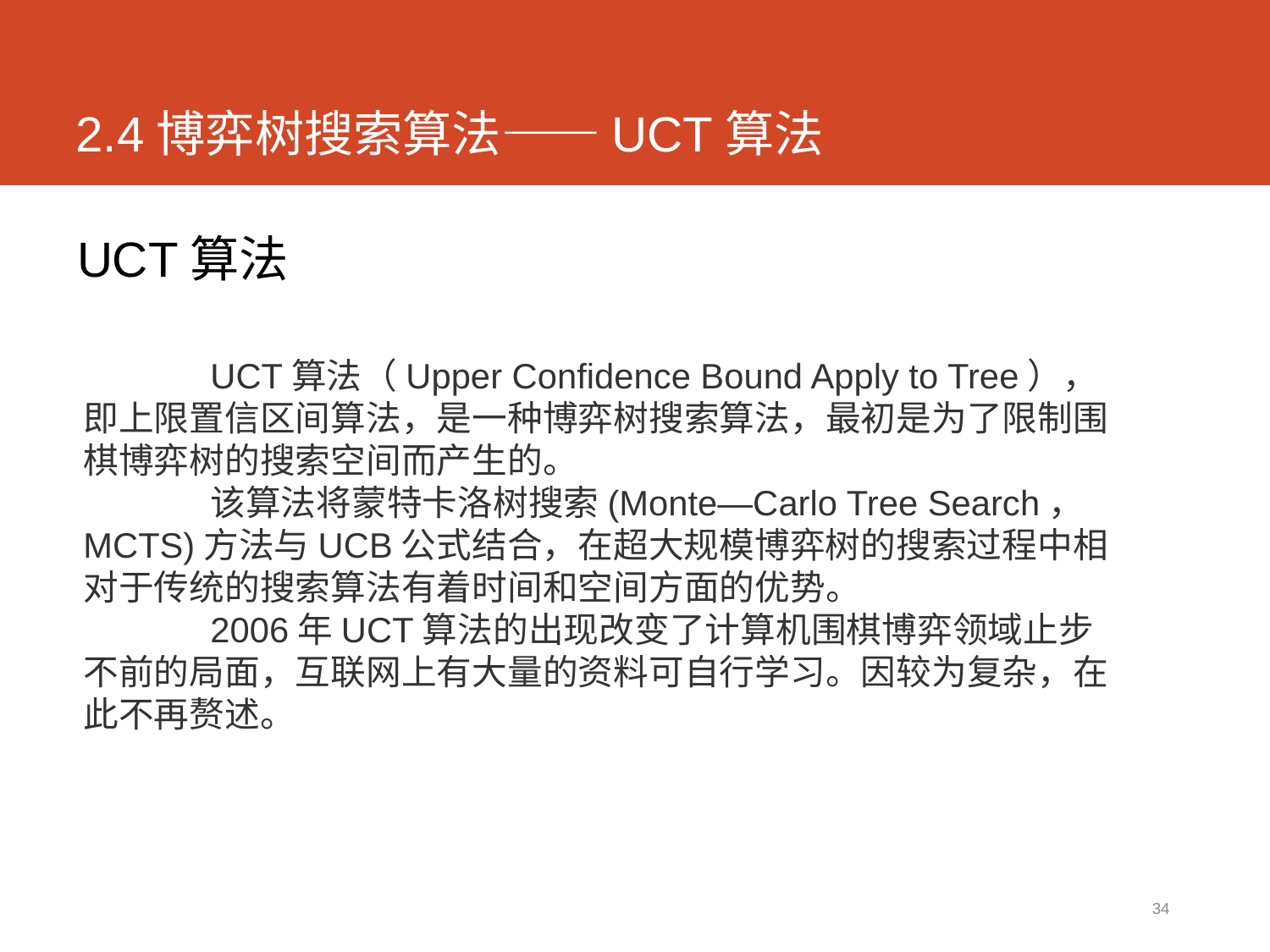

# 2.4博弈树搜索算法——UCT算法
UCT算法
	UCT算法（Upper Confidence Bound Apply to Tree），即上限置信区间算法，是一种博弈树搜索算法，最初是为了限制围棋博弈树的搜索空间而产生的。
	该算法将蒙特卡洛树搜索(Monte—Carlo Tree Search，MCTS)方法与UCB公式结合，在超大规模博弈树的搜索过程中相对于传统的搜索算法有着时间和空间方面的优势。
	2006年UCT算法的出现改变了计算机围棋博弈领域止步不前的局面，互联网上有大量的资料可自行学习。因较为复杂，在此不再赘述。
34